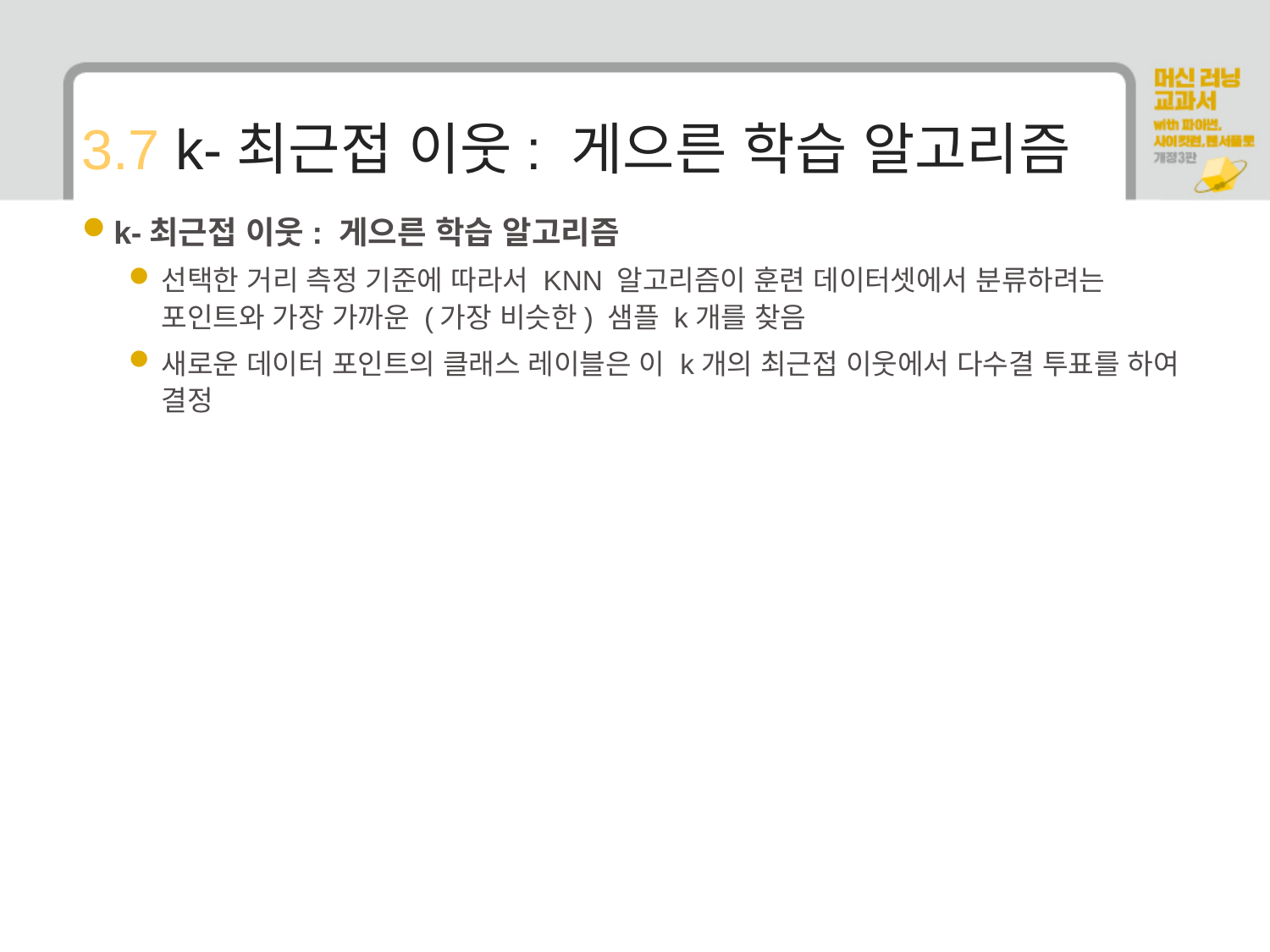

# 3.7 k-최근접 이웃: 게으른 학습 알고리즘
k-최근접 이웃: 게으른 학습 알고리즘
선택한 거리 측정 기준에 따라서 KNN 알고리즘이 훈련 데이터셋에서 분류하려는 포인트와 가장 가까운 (가장 비슷한) 샘플 k개를 찾음
새로운 데이터 포인트의 클래스 레이블은 이 k개의 최근접 이웃에서 다수결 투표를 하여 결정